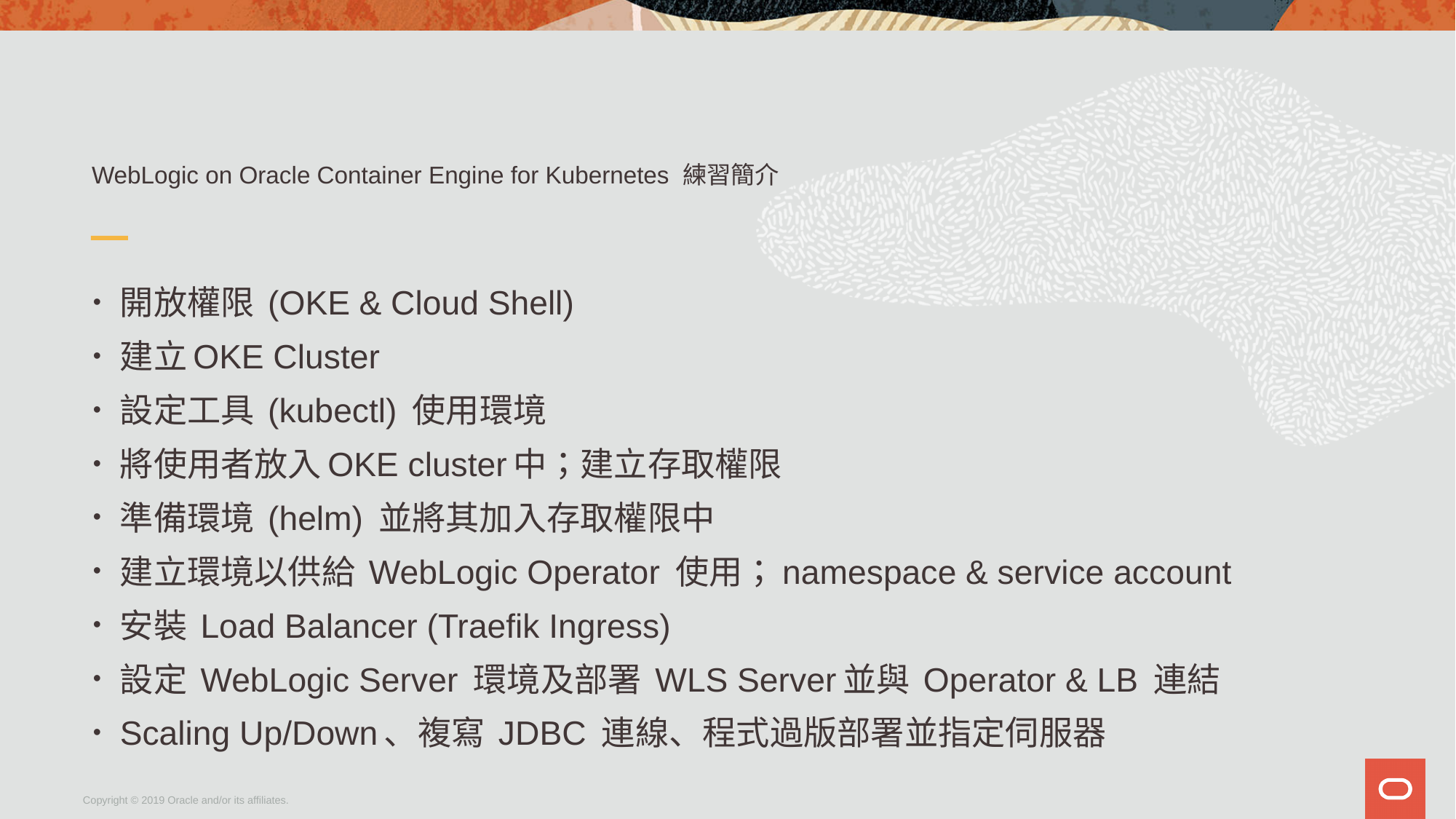

# WebLogic on Oracle Container Engine for Kubernetes 練習簡介
開放權限 (OKE & Cloud Shell)
建立OKE Cluster
設定工具 (kubectl) 使用環境
將使用者放入OKE cluster中；建立存取權限
準備環境 (helm) 並將其加入存取權限中
建立環境以供給 WebLogic Operator 使用；namespace & service account
安裝 Load Balancer (Traefik Ingress)
設定 WebLogic Server 環境及部署 WLS Server並與 Operator & LB 連結
Scaling Up/Down、複寫 JDBC 連線、程式過版部署並指定伺服器
Copyright © 2019 Oracle and/or its affiliates.